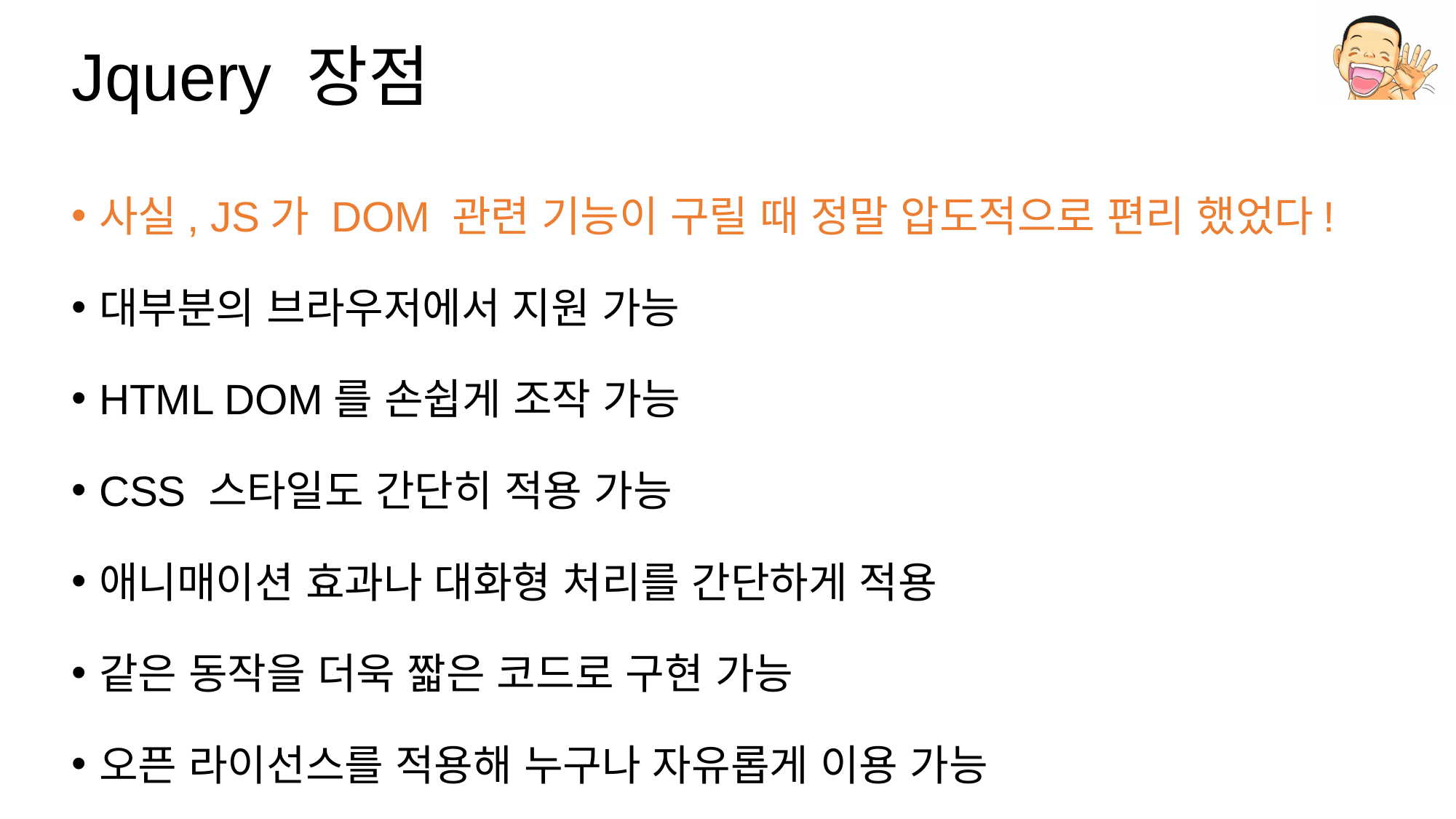

# Jquery 장점
사실, JS가 DOM 관련 기능이 구릴 때 정말 압도적으로 편리 했었다!
대부분의 브라우저에서 지원 가능
HTML DOM를 손쉽게 조작 가능
CSS 스타일도 간단히 적용 가능
애니매이션 효과나 대화형 처리를 간단하게 적용
같은 동작을 더욱 짧은 코드로 구현 가능
오픈 라이선스를 적용해 누구나 자유롭게 이용 가능